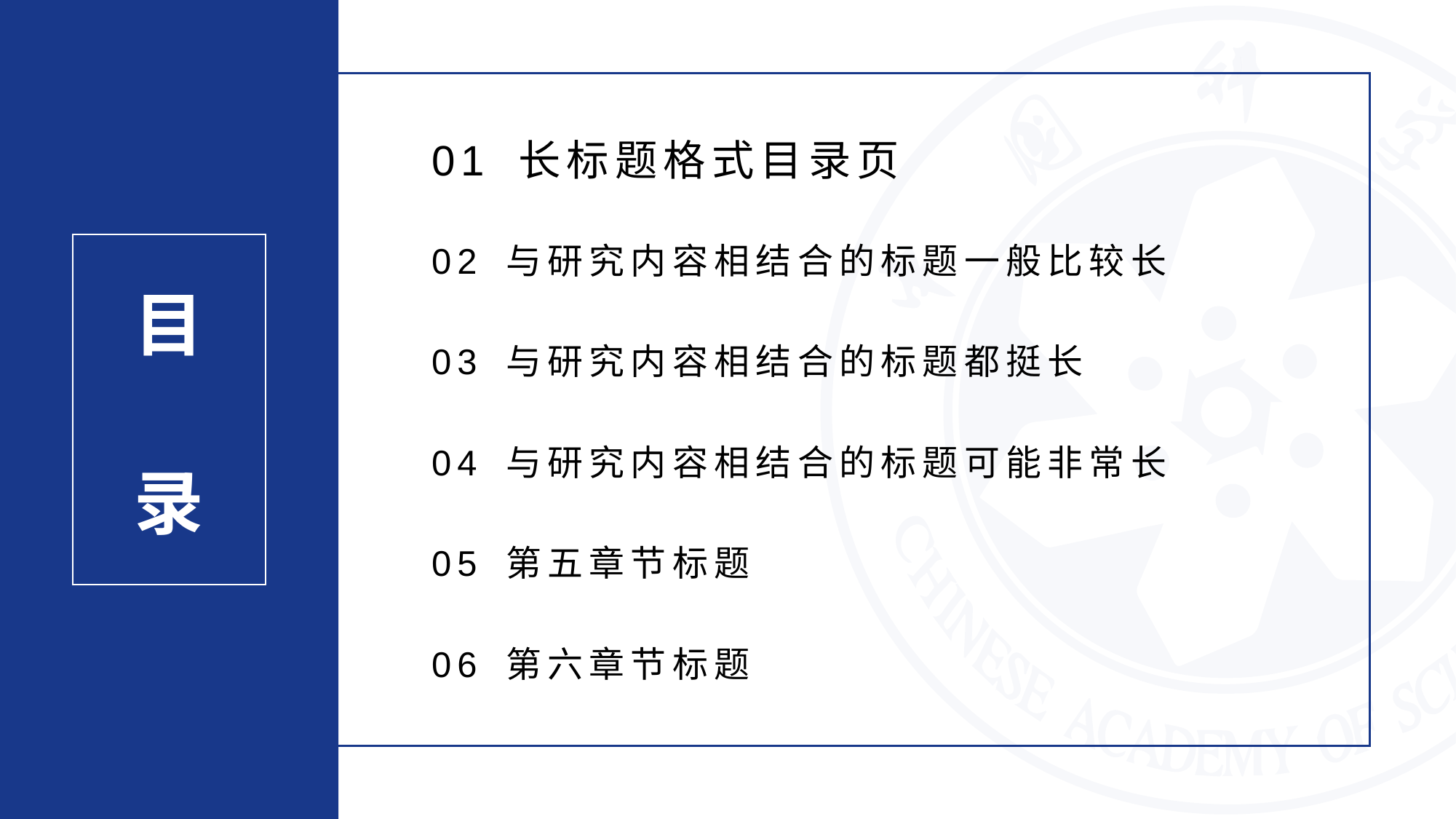

01 长标题格式目录页
02 与研究内容相结合的标题一般比较长
03 与研究内容相结合的标题都挺长
04 与研究内容相结合的标题可能非常长
05 第五章节标题
06 第六章节标题